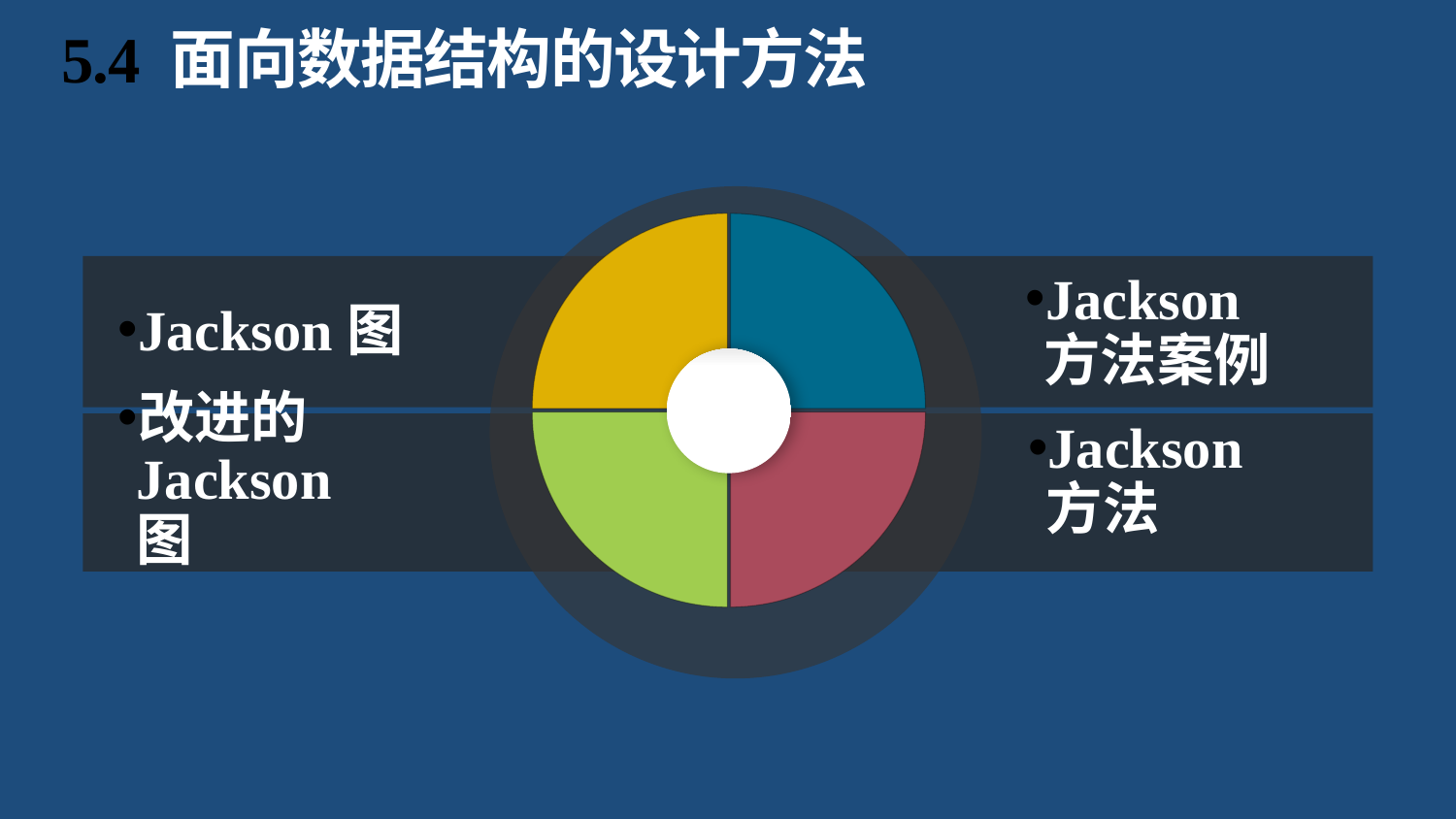

# 5.4 面向数据结构的设计方法

Jackson图

Jackson方法案例

改进的Jackson图

Jackson方法